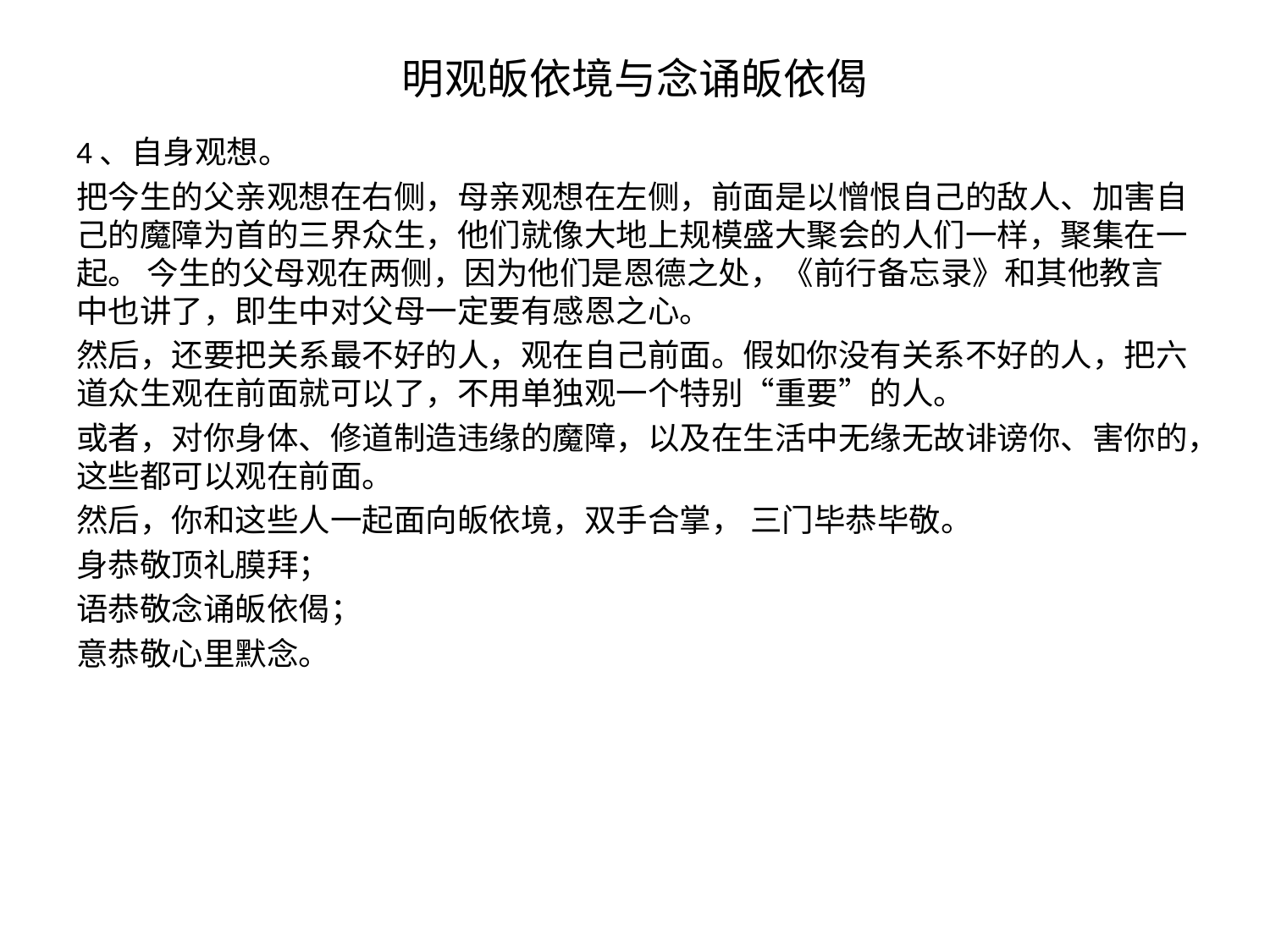

# 明观皈依境与念诵皈依偈
4、自身观想。
把今生的父亲观想在右侧，母亲观想在左侧，前面是以憎恨自己的敌人、加害自己的魔障为首的三界众生，他们就像大地上规模盛大聚会的人们一样，聚集在一起。 今生的父母观在两侧，因为他们是恩德之处，《前行备忘录》和其他教言中也讲了，即生中对父母一定要有感恩之心。
然后，还要把关系最不好的人，观在自己前面。假如你没有关系不好的人，把六道众生观在前面就可以了，不用单独观一个特别“重要”的人。
或者，对你身体、修道制造违缘的魔障，以及在生活中无缘无故诽谤你、害你的，这些都可以观在前面。
然后，你和这些人一起面向皈依境，双手合掌， 三门毕恭毕敬。
身恭敬顶礼膜拜；
语恭敬念诵皈依偈；
意恭敬心里默念。